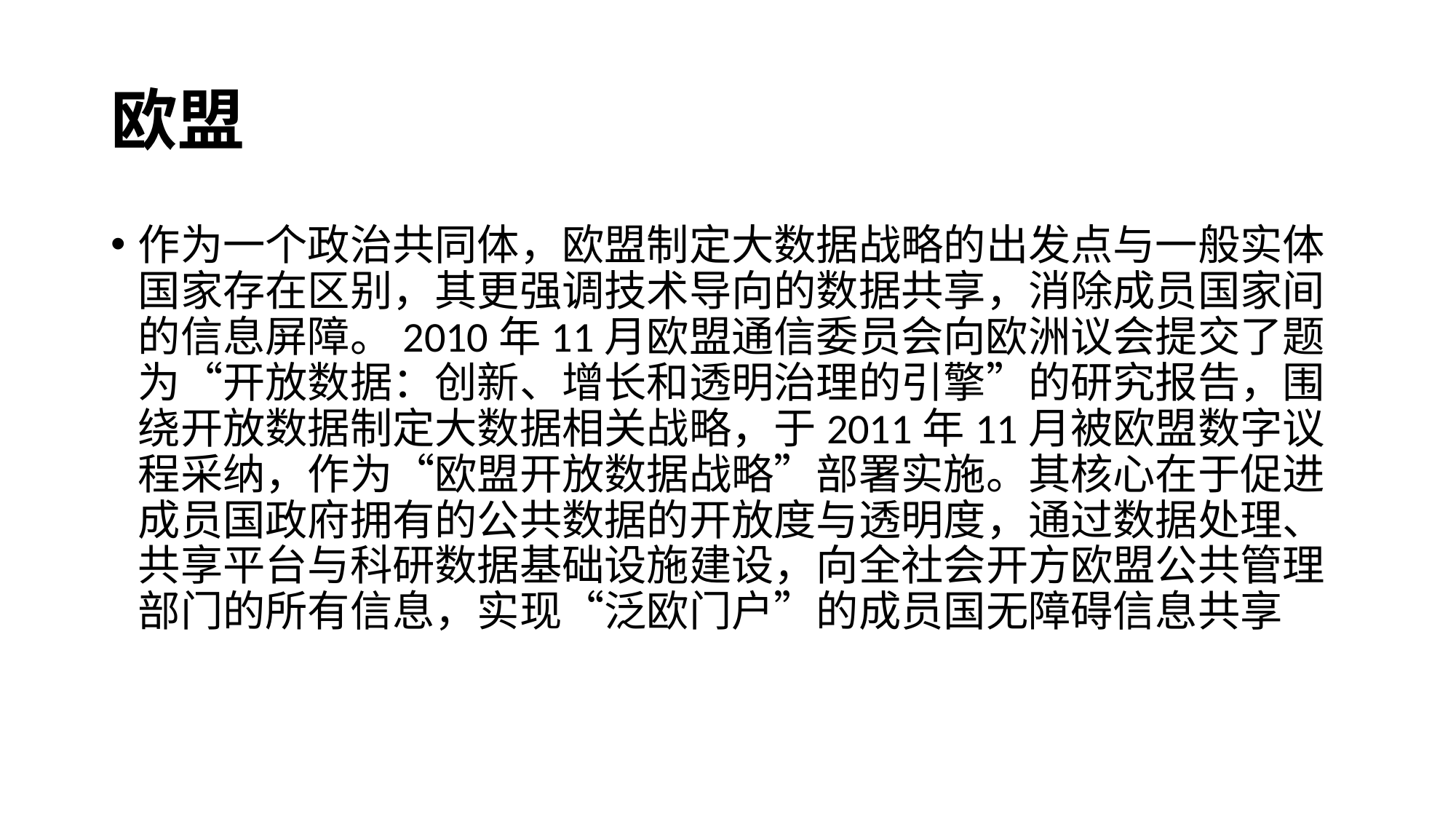

# 欧盟
作为一个政治共同体，欧盟制定大数据战略的出发点与一般实体国家存在区别，其更强调技术导向的数据共享，消除成员国家间的信息屏障。2010年11月欧盟通信委员会向欧洲议会提交了题为“开放数据：创新、增长和透明治理的引擎”的研究报告，围绕开放数据制定大数据相关战略，于2011年11月被欧盟数字议程采纳，作为“欧盟开放数据战略”部署实施。其核心在于促进成员国政府拥有的公共数据的开放度与透明度，通过数据处理、共享平台与科研数据基础设施建设，向全社会开方欧盟公共管理部门的所有信息，实现“泛欧门户”的成员国无障碍信息共享